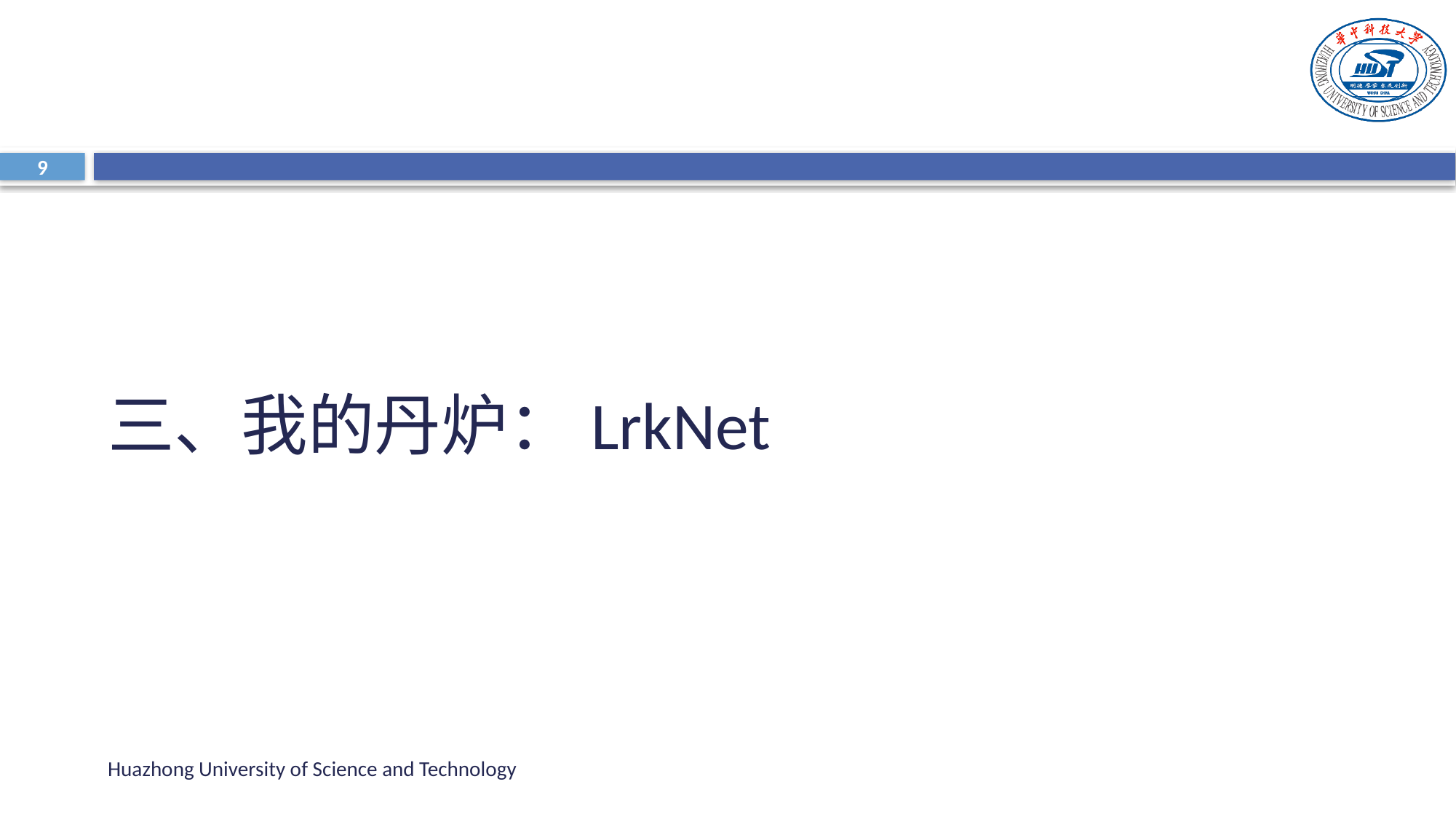

9
三、我的丹炉：LrkNet
Huazhong University of Science and Technology